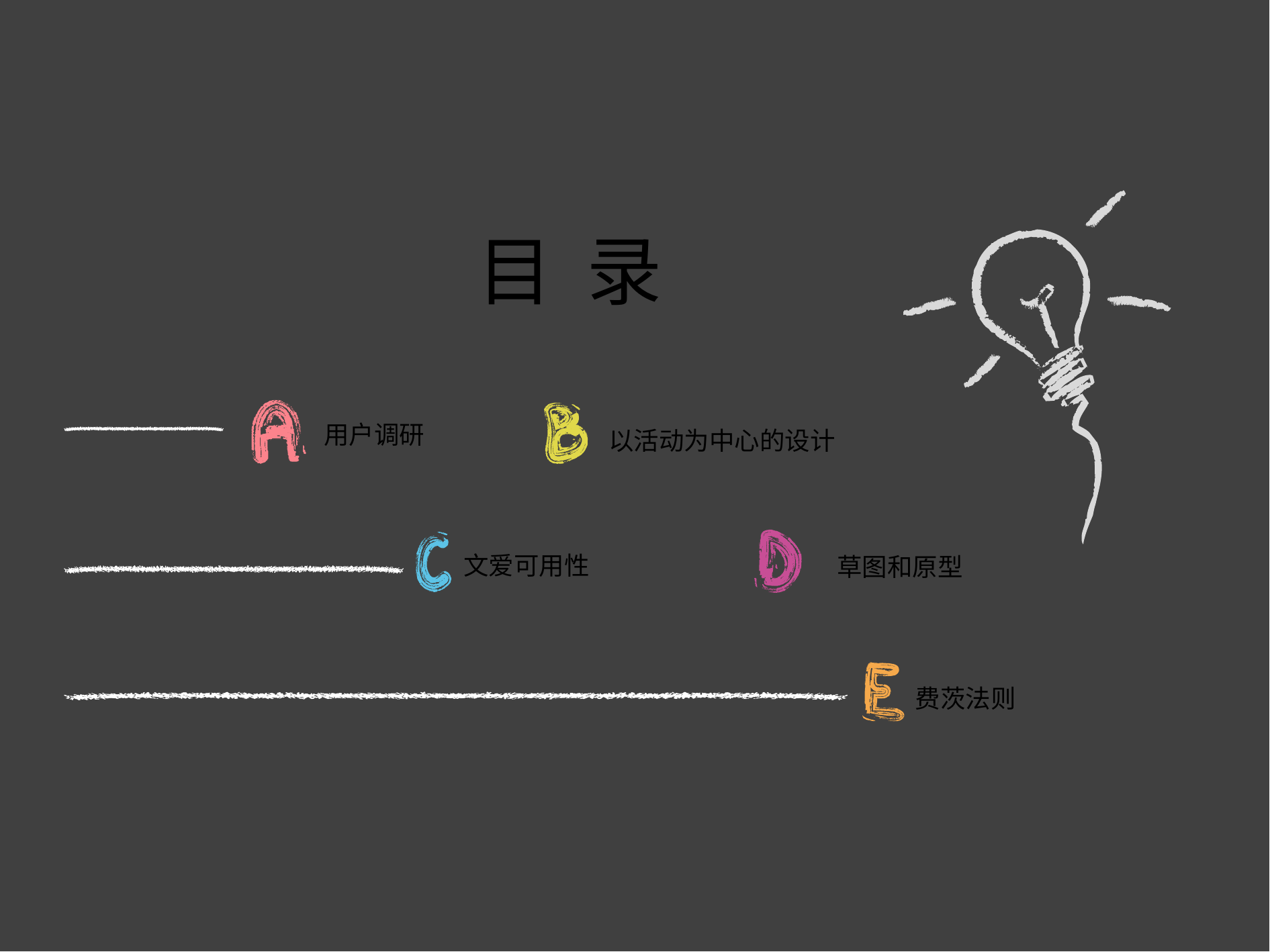

目  录

用户调研
以活动为中心的设计

文爱可用性
草图和原型

费茨法则